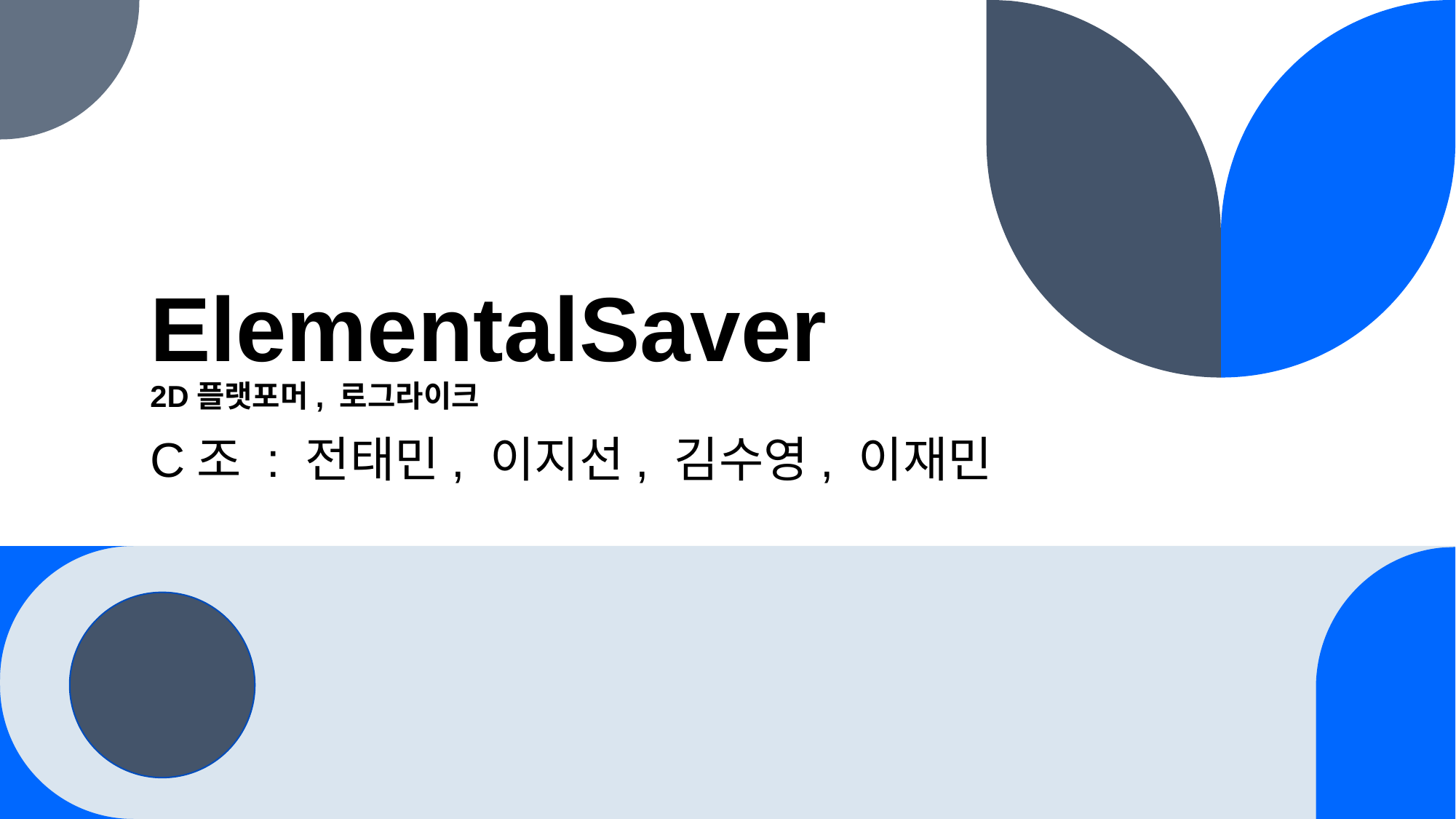

# ElementalSaver 2D플랫포머, 로그라이크
C조 : 전태민, 이지선, 김수영, 이재민